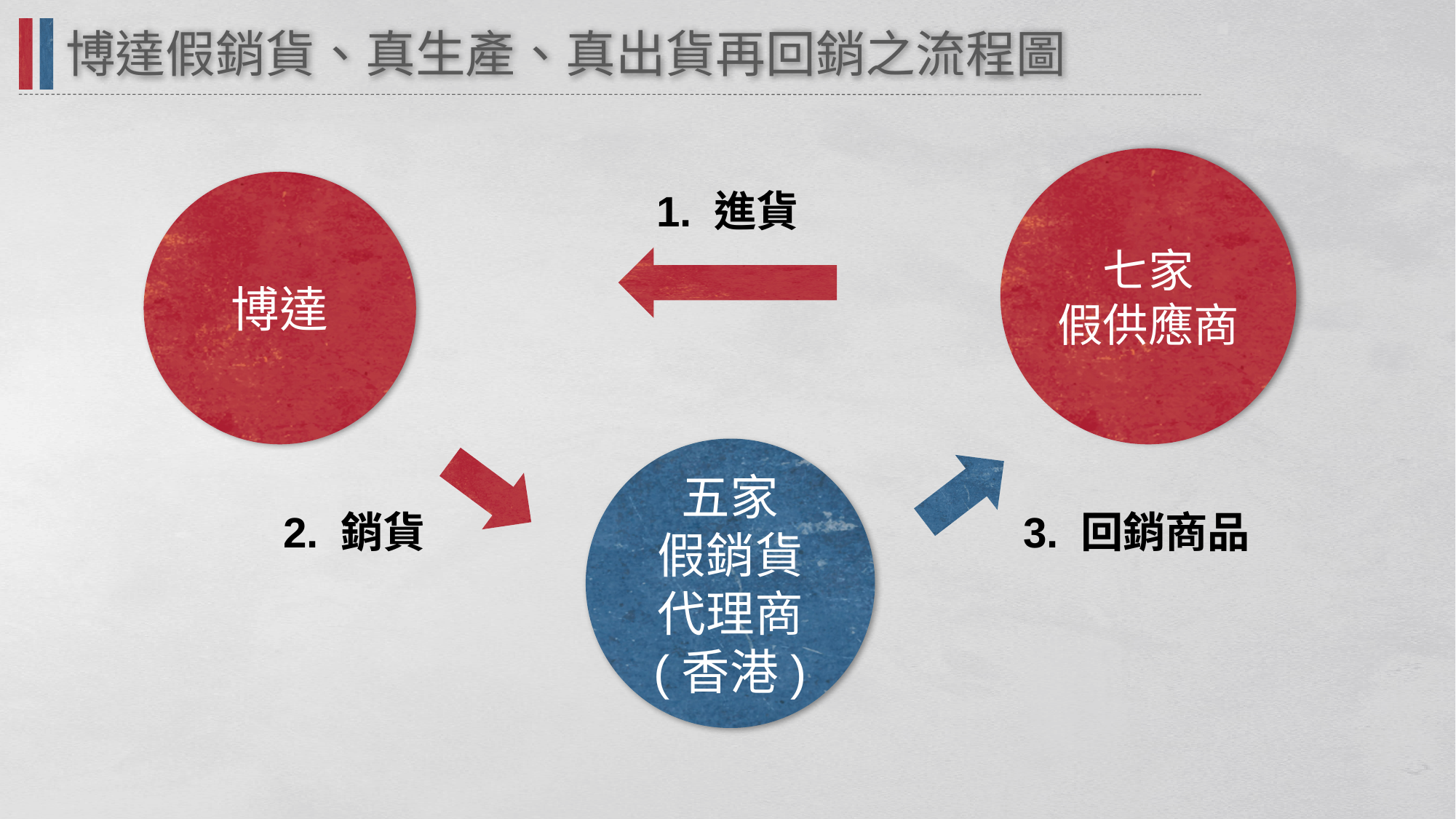

博達假銷貨、真生產、真出貨再回銷之流程圖

七家
假供應商
博達
1. 進貨

五家
假銷貨
代理商
(香港)

2. 銷貨

3. 回銷商品